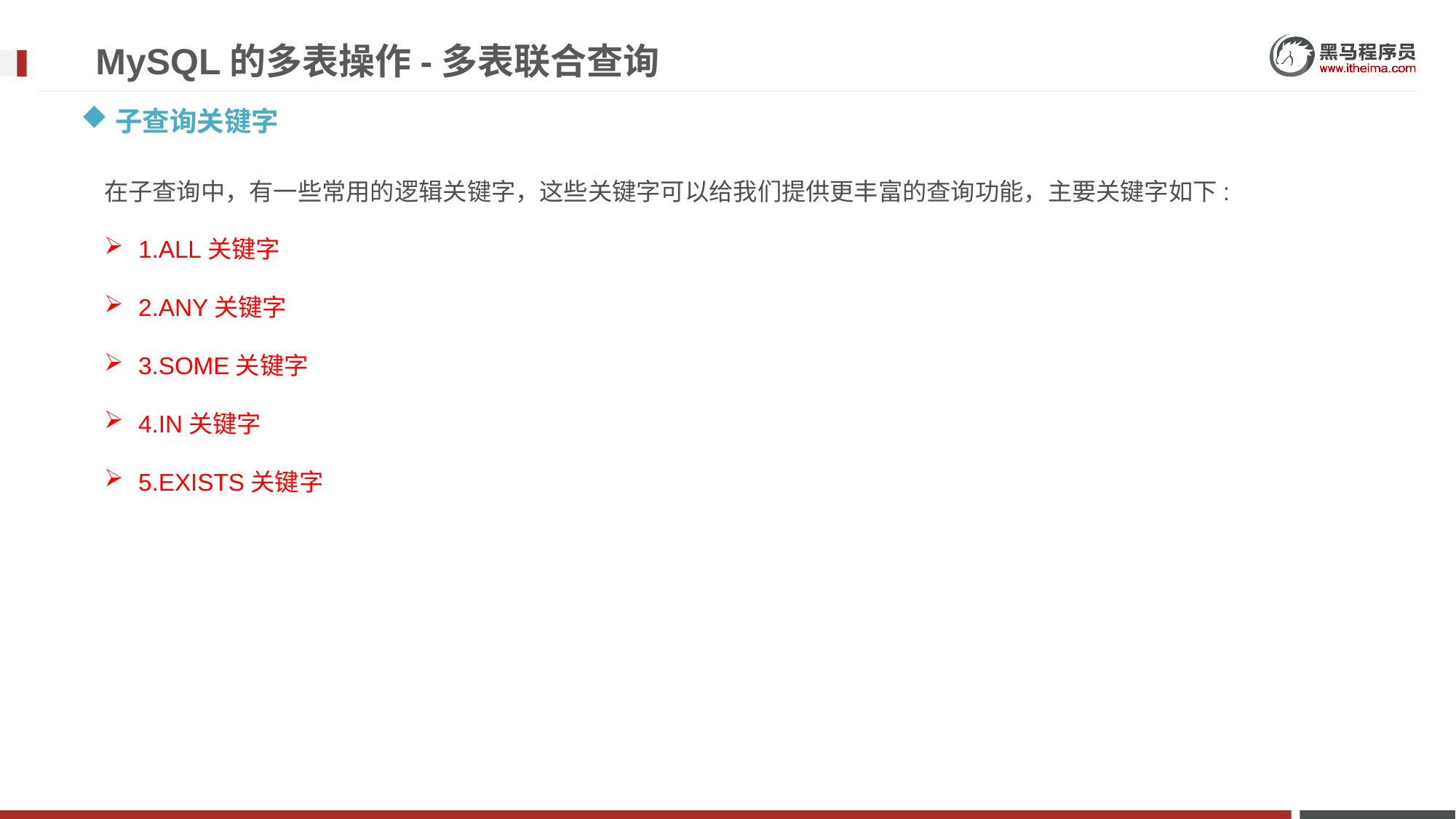

# MySQL的多表操作-多表联合查询
子查询关键字

在子查询中，有一些常用的逻辑关键字，这些关键字可以给我们提供更丰富的查询功能，主要关键字如下:

1.ALL关键字

2.ANY关键字

3.SOME关键字

4.IN关键字

5.EXISTS关键字